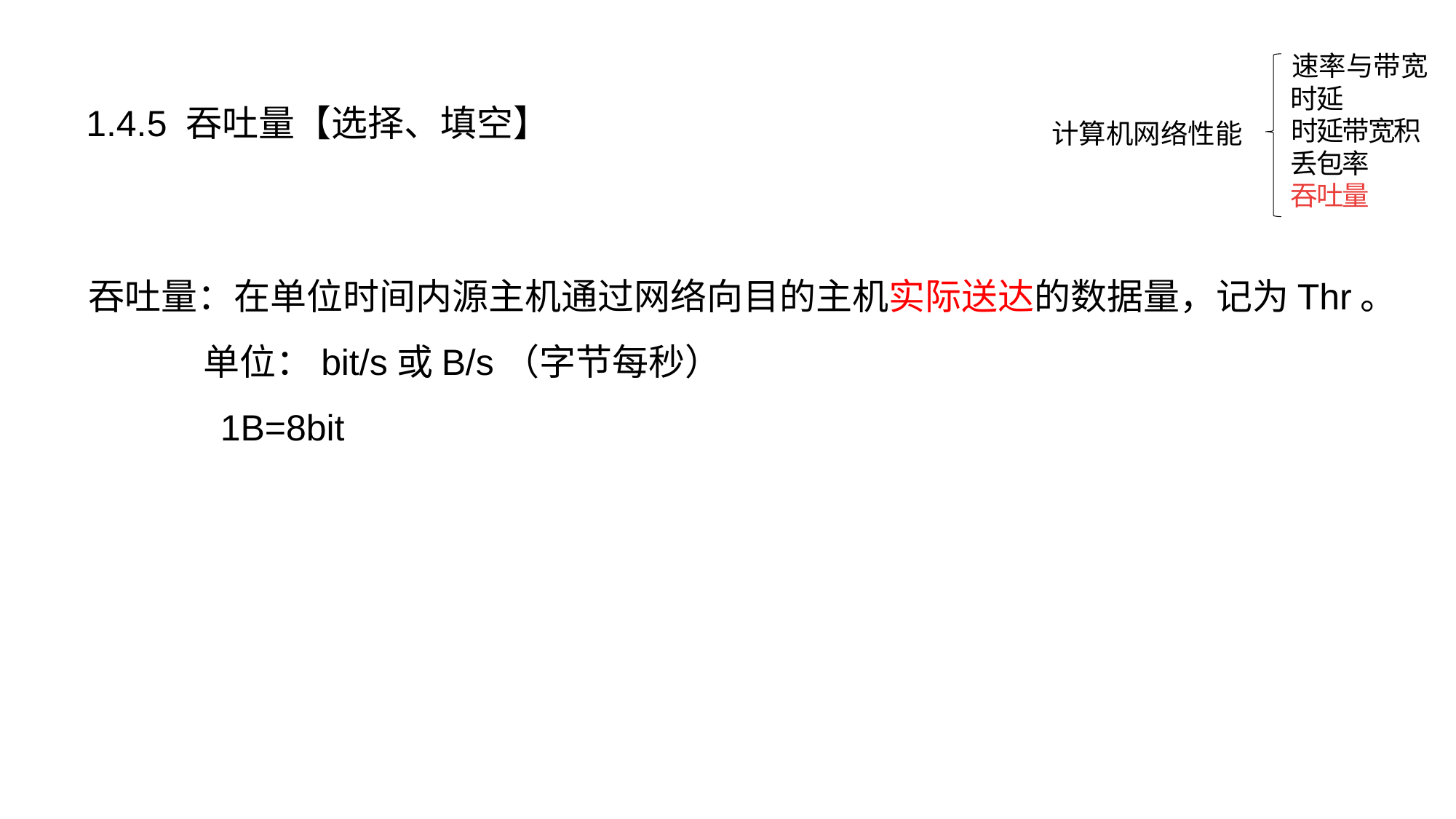

速率与带宽

时延
计算机网络性能
时延带宽积
丢包率
吞吐量
1.4.5 吞吐量【选择、填空】
吞吐量：在单位时间内源主机通过网络向目的主机实际送达的数据量，记为Thr。
             单位：bit/s或B/s（字节每秒）
             1B=8bit